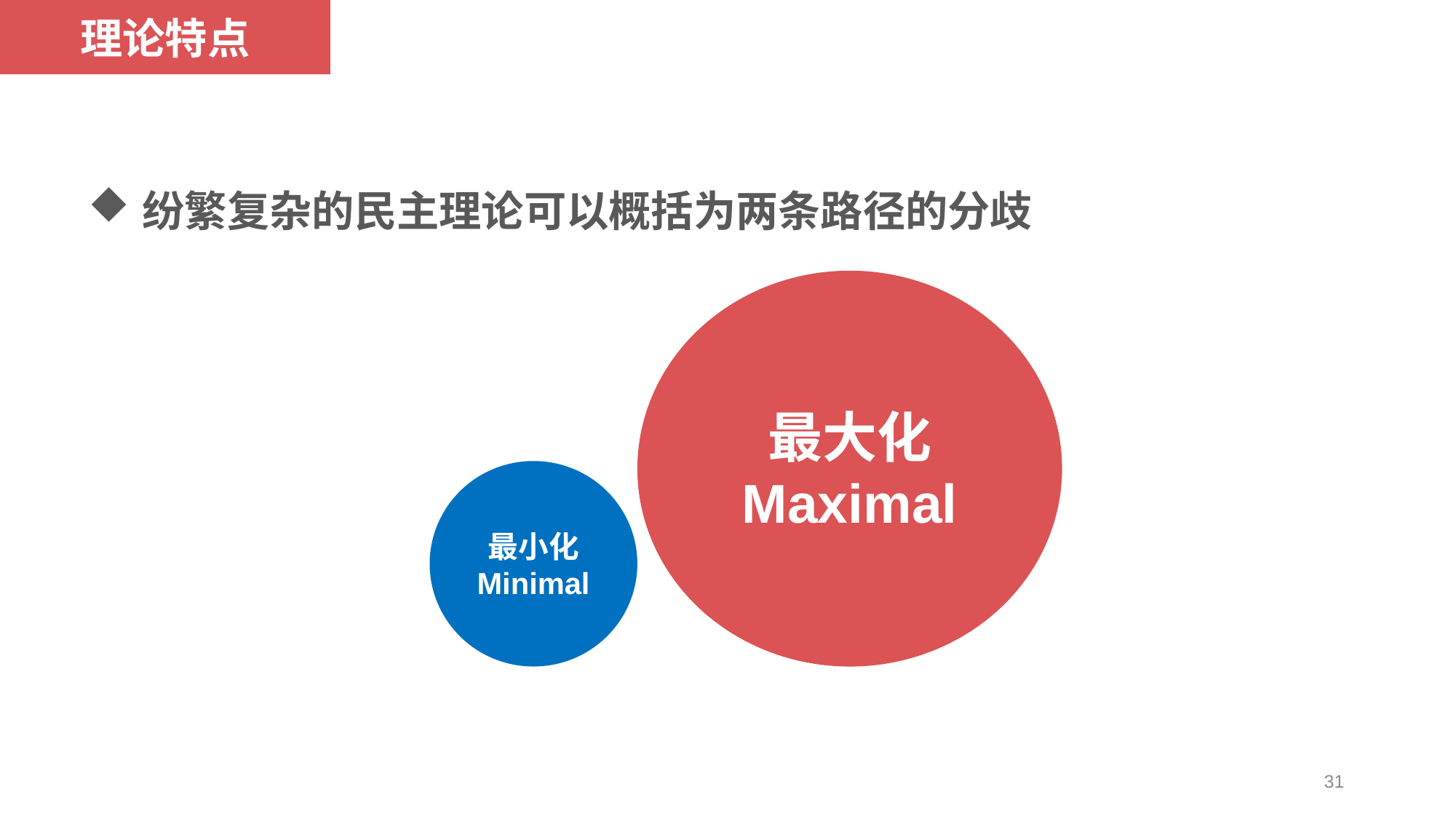

理论特点
纷繁复杂的民主理论可以概括为两条路径的分歧

最大化
Maximal
最小化
Minimal
31